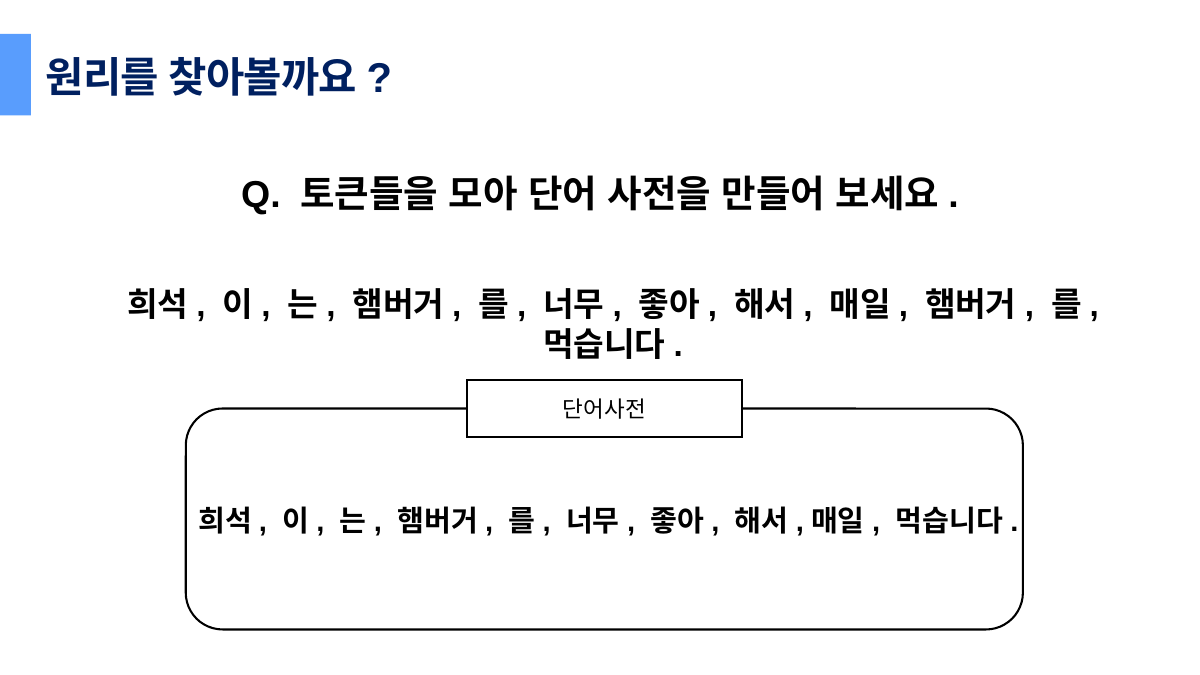

원리를 찾아볼까요?
Q. 토큰들을 모아 단어 사전을 만들어 보세요.
희석, 이, 는, 햄버거, 를, 너무, 좋아, 해서, 매일, 햄버거, 를, 먹습니다.
단어사전

희석, 이, 는, 햄버거, 를, 너무, 좋아, 해서,매일, 먹습니다.